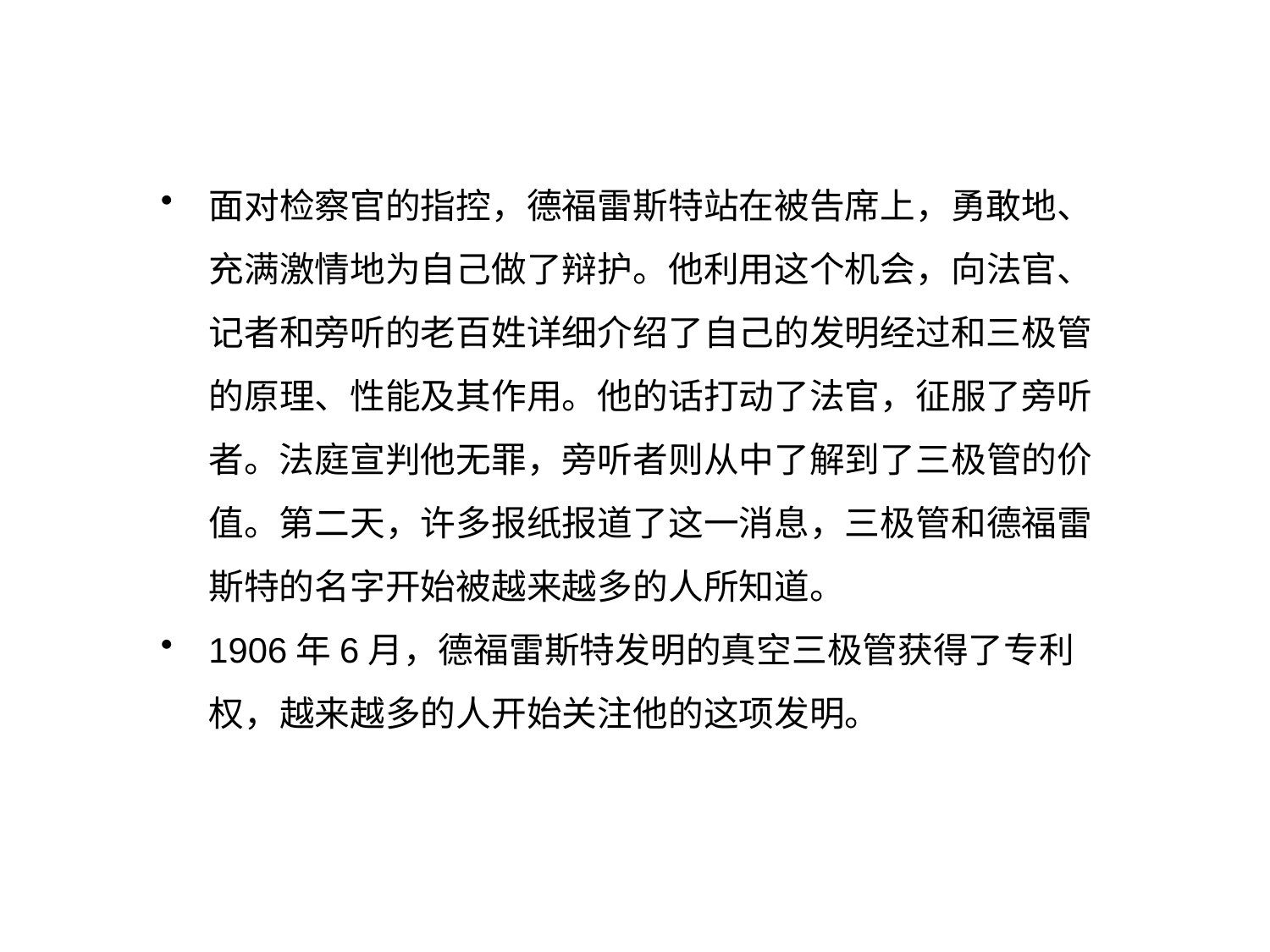

面对检察官的指控，德福雷斯特站在被告席上，勇敢地、充满激情地为自己做了辩护。他利用这个机会，向法官、记者和旁听的老百姓详细介绍了自己的发明经过和三极管的原理、性能及其作用。他的话打动了法官，征服了旁听者。法庭宣判他无罪，旁听者则从中了解到了三极管的价值。第二天，许多报纸报道了这一消息，三极管和德福雷斯特的名字开始被越来越多的人所知道。
1906年6月，德福雷斯特发明的真空三极管获得了专利权，越来越多的人开始关注他的这项发明。